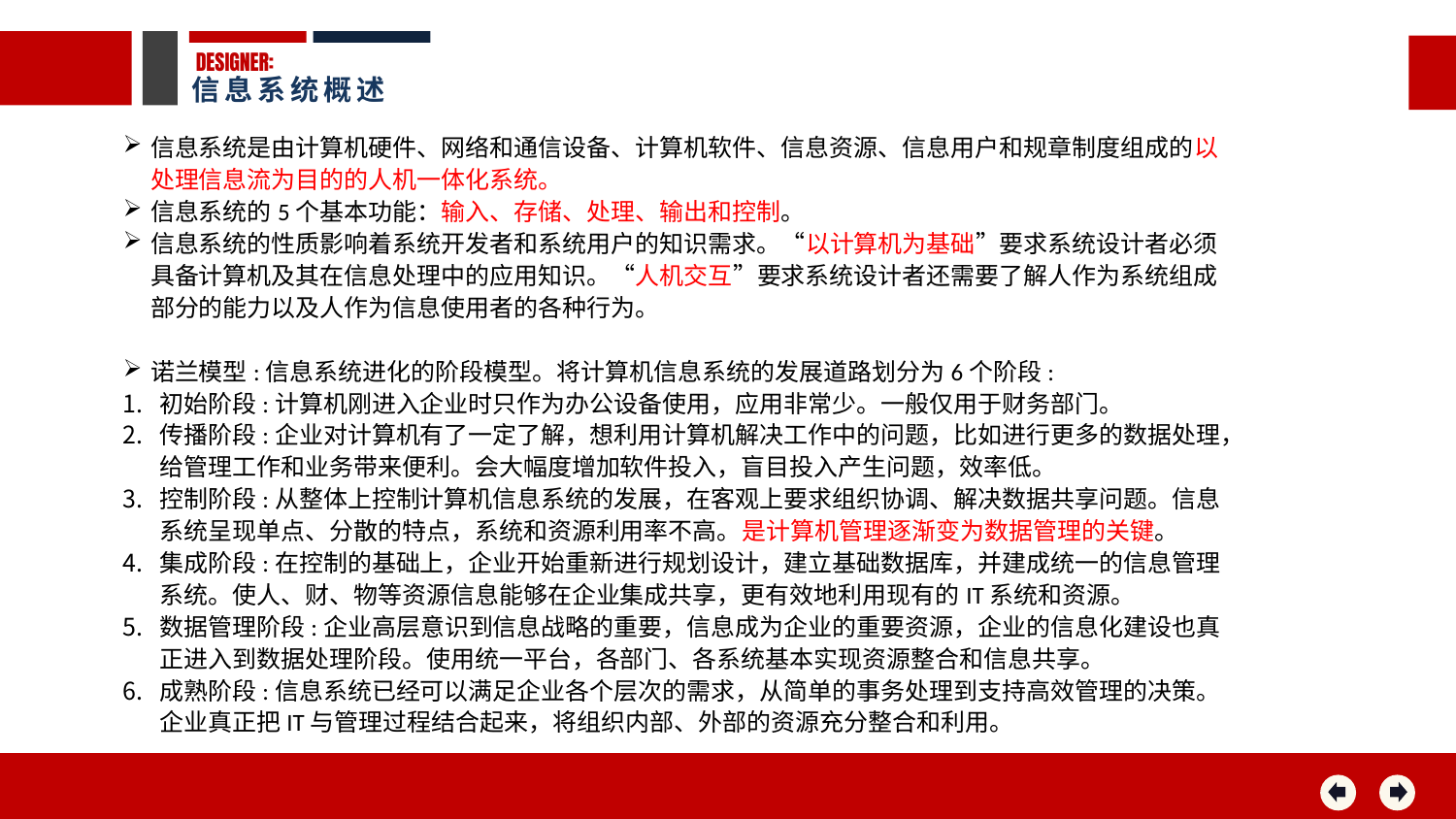

DESIGNER:
信息系统概述
信息系统是由计算机硬件、网络和通信设备、计算机软件、信息资源、信息用户和规章制度组成的以处理信息流为目的的人机一体化系统。
信息系统的5个基本功能：输入、存储、处理、输出和控制。
信息系统的性质影响着系统开发者和系统用户的知识需求。“以计算机为基础”要求系统设计者必须具备计算机及其在信息处理中的应用知识。“人机交互”要求系统设计者还需要了解人作为系统组成部分的能力以及人作为信息使用者的各种行为。

诺兰模型:信息系统进化的阶段模型。将计算机信息系统的发展道路划分为6个阶段:
初始阶段:计算机刚进入企业时只作为办公设备使用，应用非常少。一般仅用于财务部门。
传播阶段:企业对计算机有了一定了解，想利用计算机解决工作中的问题，比如进行更多的数据处理，给管理工作和业务带来便利。会大幅度增加软件投入，盲目投入产生问题，效率低。
控制阶段:从整体上控制计算机信息系统的发展，在客观上要求组织协调、解决数据共享问题。信息系统呈现单点、分散的特点，系统和资源利用率不高。是计算机管理逐渐变为数据管理的关键。
集成阶段:在控制的基础上，企业开始重新进行规划设计，建立基础数据库，并建成统一的信息管理系统。使人、财、物等资源信息能够在企业集成共享，更有效地利用现有的IT系统和资源。
数据管理阶段:企业高层意识到信息战略的重要，信息成为企业的重要资源，企业的信息化建设也真正进入到数据处理阶段。使用统一平台，各部门、各系统基本实现资源整合和信息共享。
成熟阶段:信息系统已经可以满足企业各个层次的需求，从简单的事务处理到支持高效管理的决策。企业真正把IT与管理过程结合起来，将组织内部、外部的资源充分整合和利用。